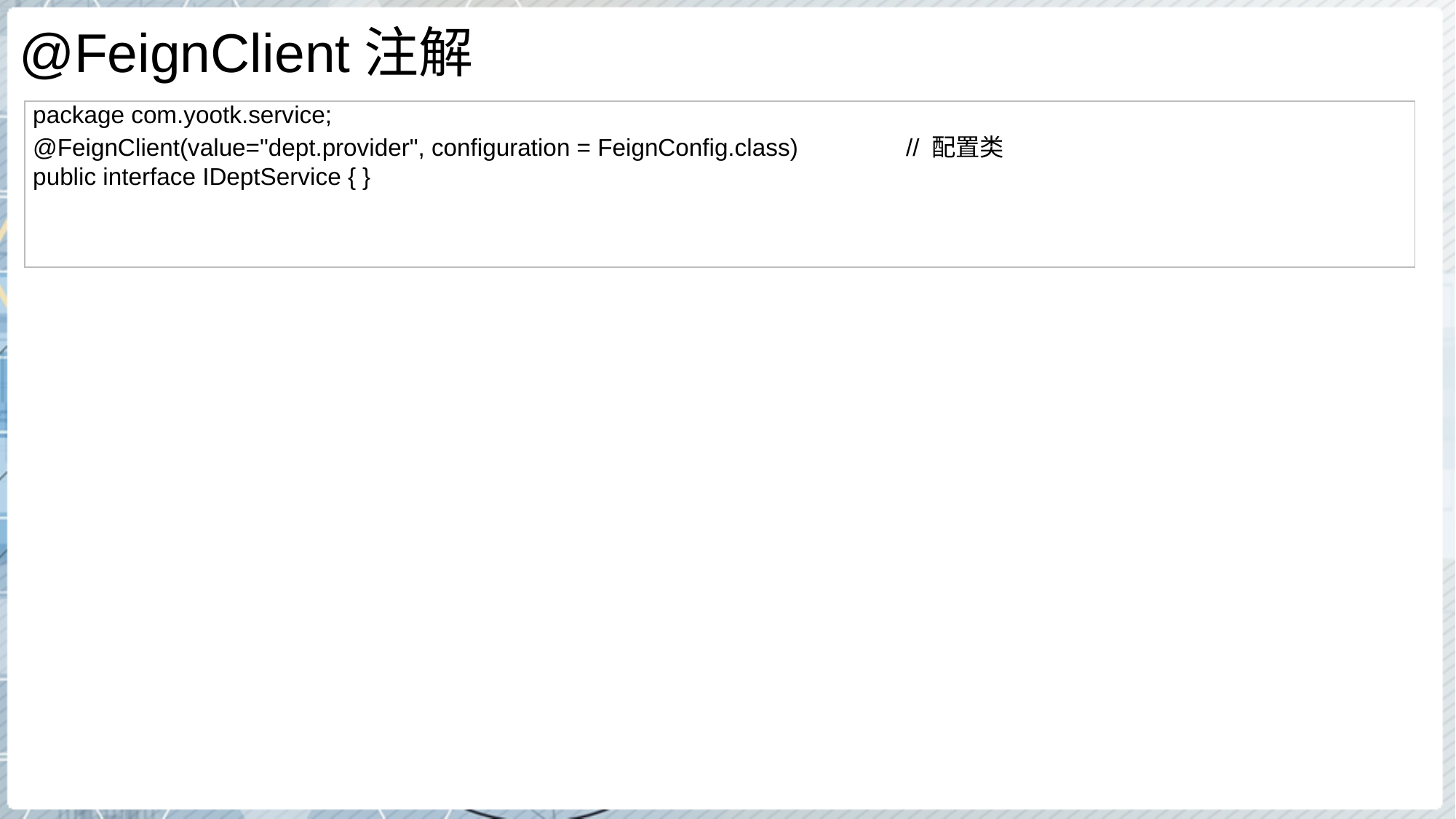

# @FeignClient注解
| package com.yootk.service; @FeignClient(value="dept.provider", configuration = FeignConfig.class) // 配置类 public interface IDeptService { } |
| --- |